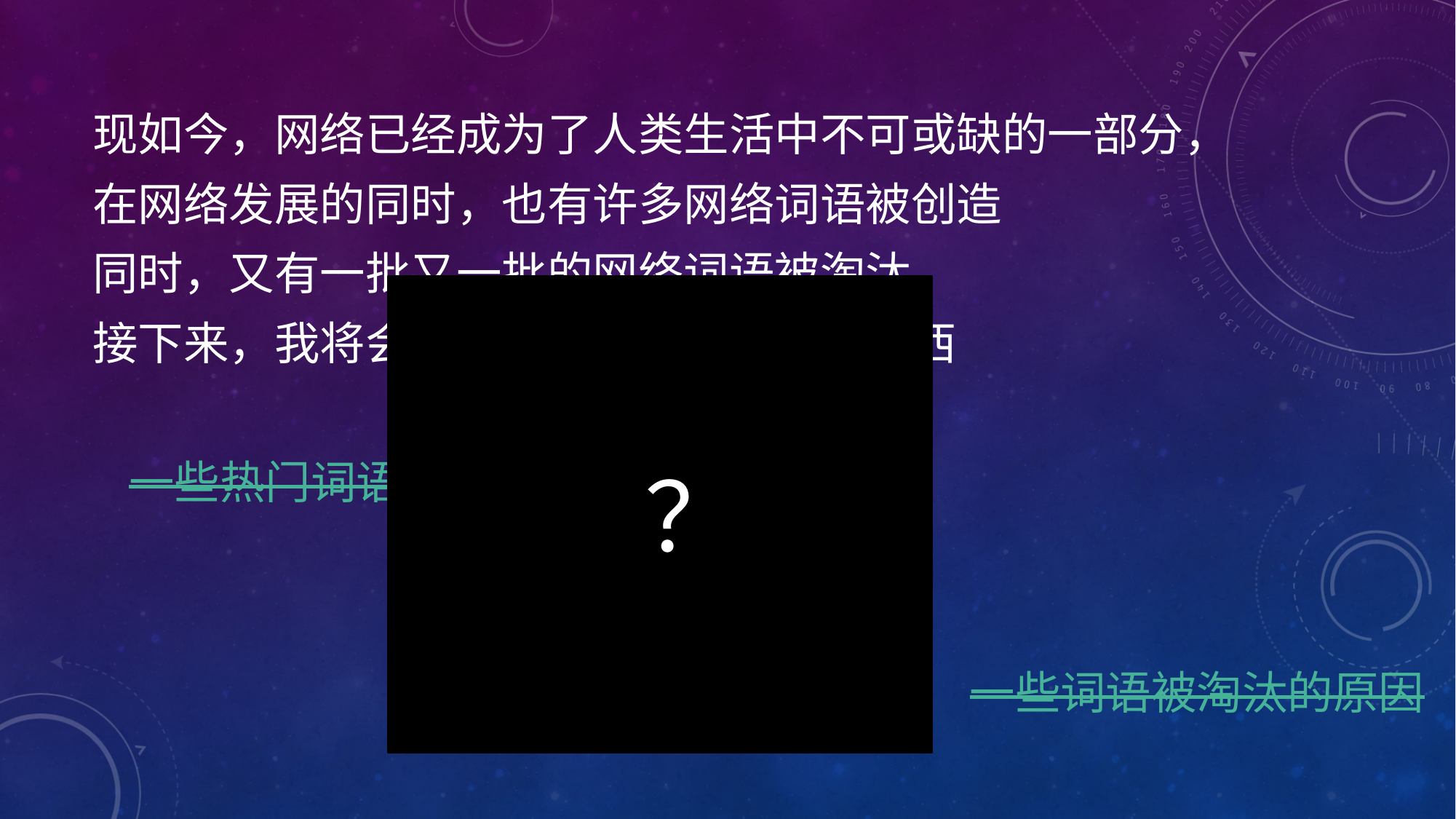

现如今，网络已经成为了人类生活中不可或缺的一部分，
在网络发展的同时，也有许多网络词语被创造
同时，又有一批又一批的网络词语被淘汰
接下来，我将会为大家展示一些精彩的东西
  ？
一些热门词语
2020热词
一些词语被淘汰的原因